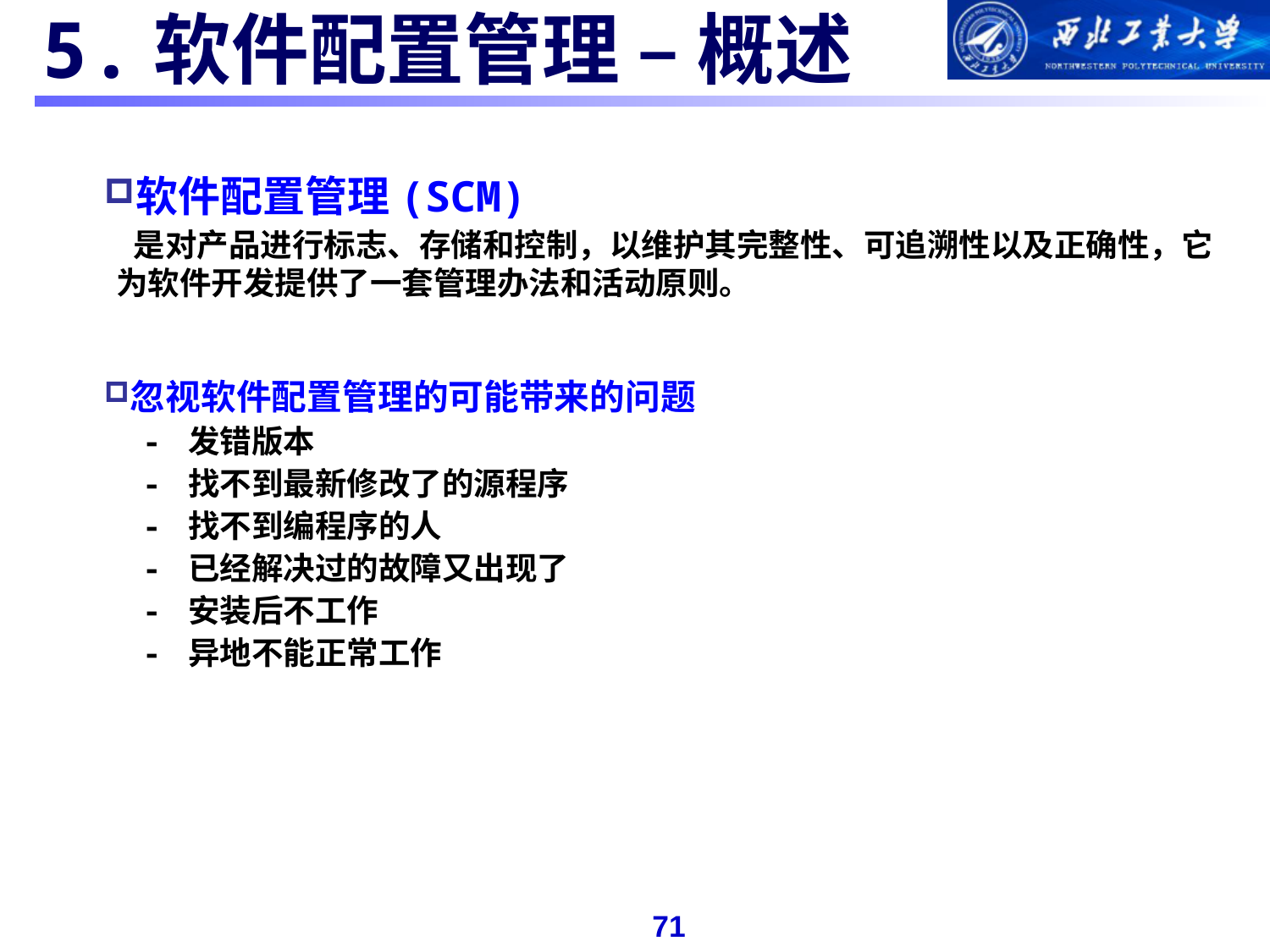

#
5.软件配置管理 – 概述
软件配置管理(SCM)
   是对产品进行标志、存储和控制，以维护其完整性、可追溯性以及正确性，它为软件开发提供了一套管理办法和活动原则。

忽视软件配置管理的可能带来的问题
  - 发错版本
  - 找不到最新修改了的源程序
  - 找不到编程序的人
  - 已经解决过的故障又出现了
  - 安装后不工作
  - 异地不能正常工作